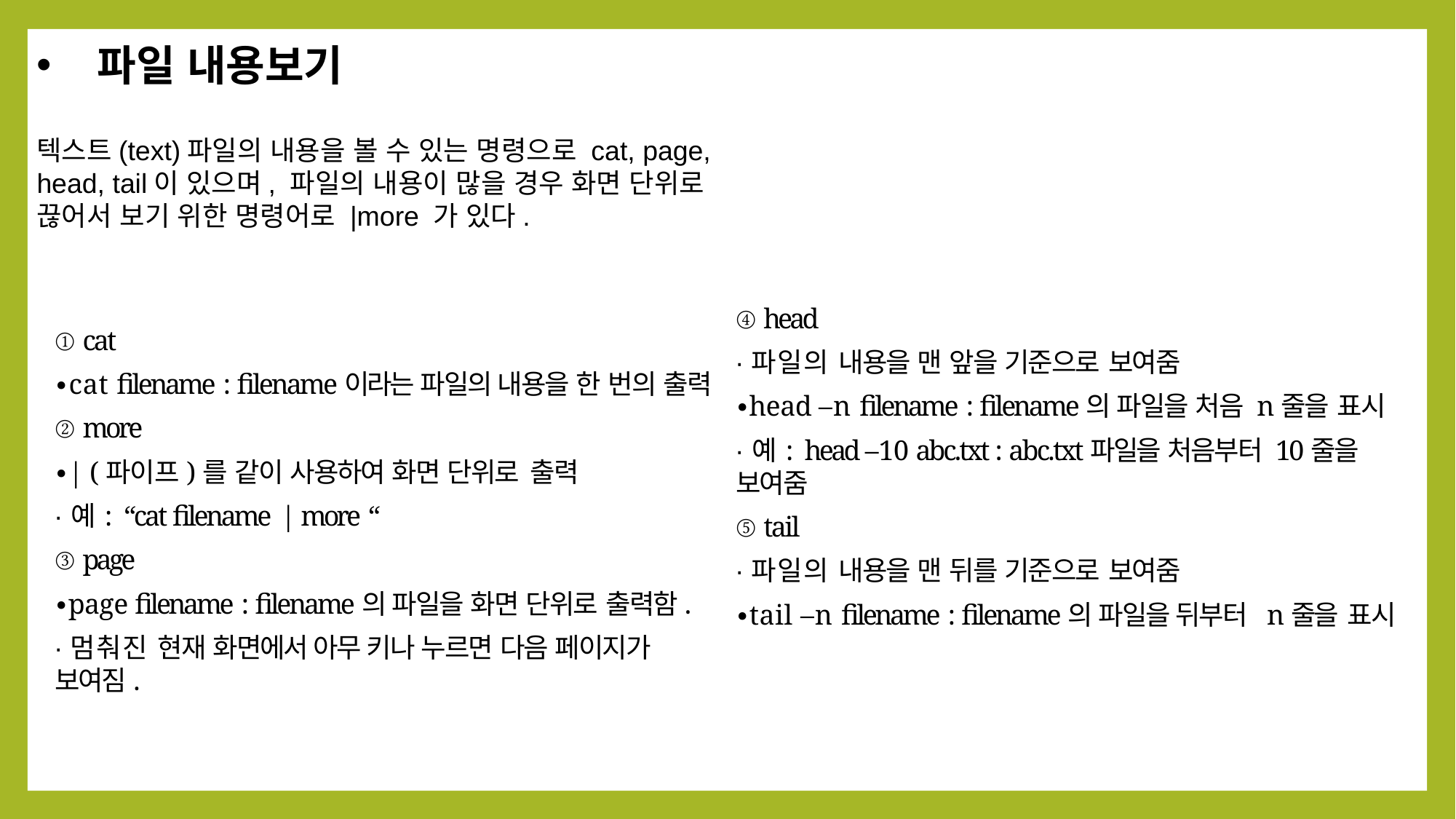

파일 내용보기

텍스트(text)파일의 내용을 볼 수 있는 명령으로 cat, page, head, tail이 있으며, 파일의 내용이 많을 경우 화면 단위로 끊어서 보기 위한 명령어로 |more 가 있다.

① cat
∙cat filename : filename이라는 파일의 내용을 한 번의 출력
② more
∙| (파이프)를 같이 사용하여 화면 단위로 출력
∙예: “cat filename  | more “
③ page
∙page filename : filename의 파일을 화면 단위로 출력함.
∙멈춰진 현재 화면에서 아무 키나 누르면 다음 페이지가 보여짐.

④ head
∙파일의 내용을 맨 앞을 기준으로 보여줌
∙head –n filename : filename의 파일을 처음 n줄을 표시
∙예: head –10 abc.txt : abc.txt파일을 처음부터 10줄을 보여줌
⑤ tail
∙파일의 내용을 맨 뒤를 기준으로 보여줌
∙tail –n filename : filename의 파일을 뒤부터  n줄을 표시